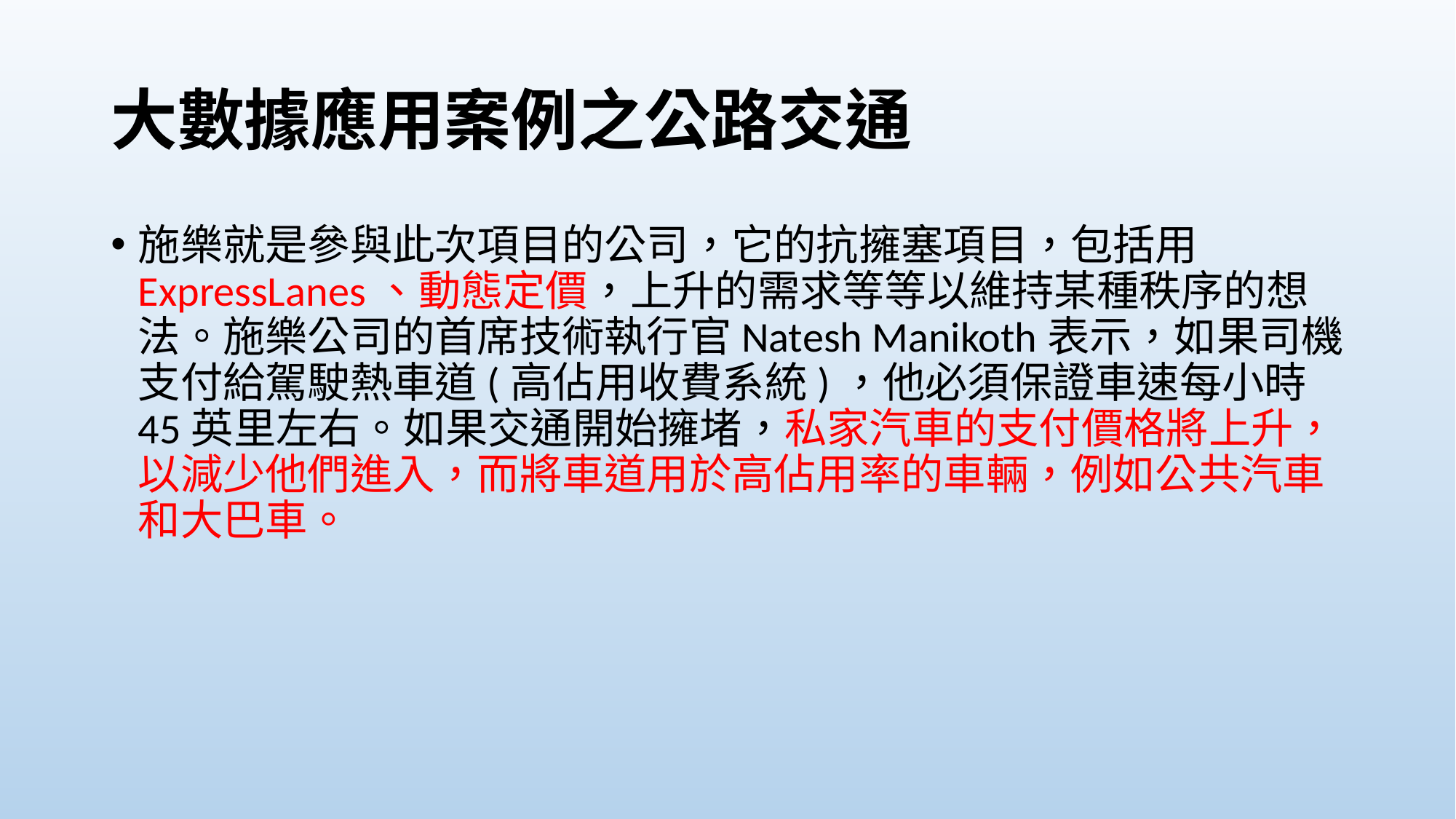

# 大數據應用案例之公路交通
施樂就是參與此次項目的公司，它的抗擁塞項目，包括用ExpressLanes、動態定價，上升的需求等等以維持某種秩序的想法。施樂公司的首席技術執行官Natesh Manikoth表示，如果司機支付給駕駛熱車道(高佔用收費系統)，他必須保證車速每小時45英里左右。如果交通開始擁堵，私家汽車的支付價格將上升，以減少他們進入，而將車道用於高佔用率的車輛，例如公共汽車和大巴車。